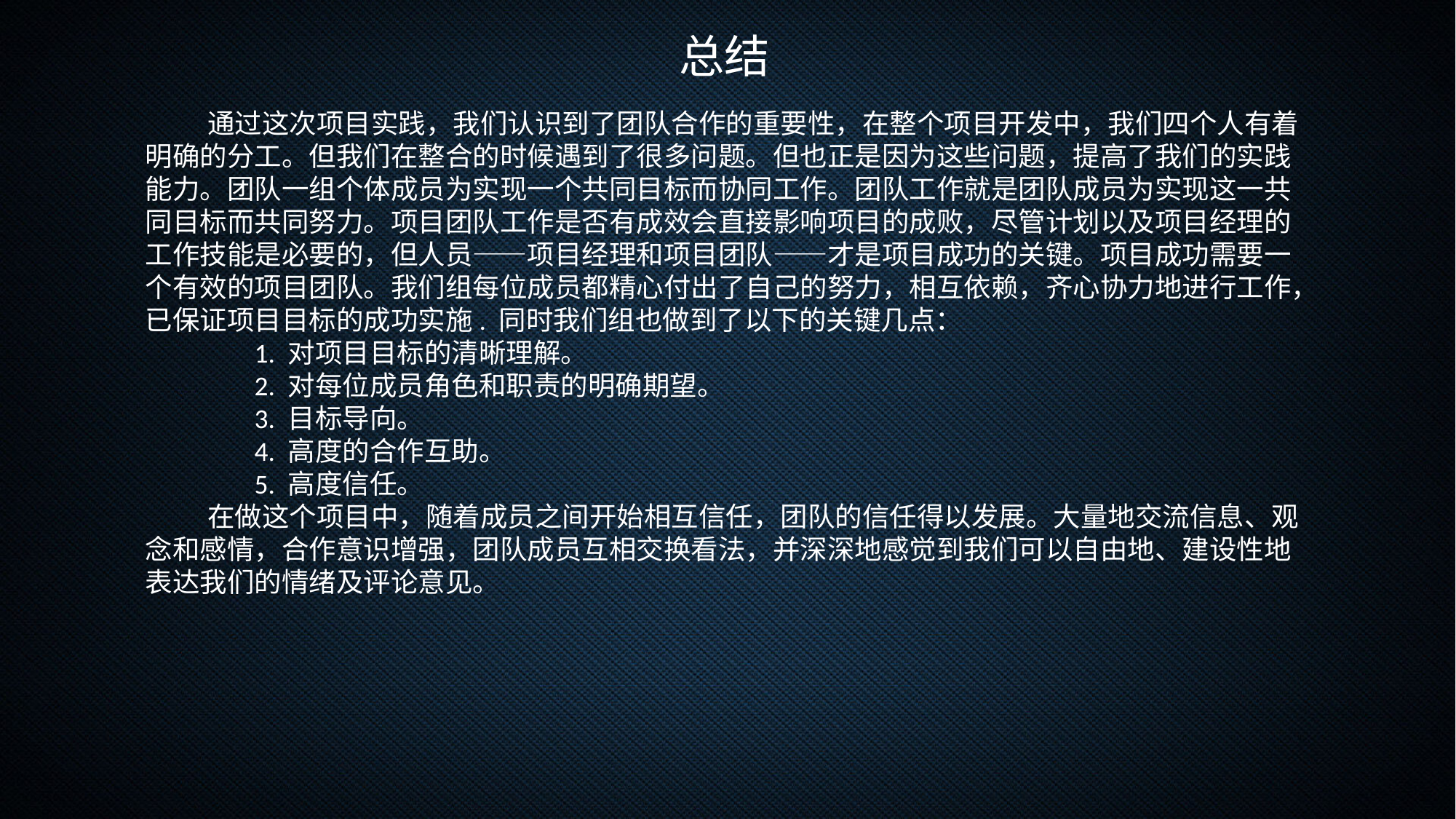

总结
         通过这次项目实践，我们认识到了团队合作的重要性，在整个项目开发中，我们四个人有着明确的分工。但我们在整合的时候遇到了很多问题。但也正是因为这些问题，提高了我们的实践能力。团队一组个体成员为实现一个共同目标而协同工作。团队工作就是团队成员为实现这一共同目标而共同努力。项目团队工作是否有成效会直接影响项目的成败，尽管计划以及项目经理的工作技能是必要的，但人员——项目经理和项目团队——才是项目成功的关键。项目成功需要一个有效的项目团队。我们组每位成员都精心付出了自己的努力，相互依赖，齐心协力地进行工作，已保证项目目标的成功实施. 同时我们组也做到了以下的关键几点：
1. 对项目目标的清晰理解。
2. 对每位成员角色和职责的明确期望。
3. 目标导向。
4. 高度的合作互助。
5. 高度信任。
         在做这个项目中，随着成员之间开始相互信任，团队的信任得以发展。大量地交流信息、观念和感情，合作意识增强，团队成员互相交换看法，并深深地感觉到我们可以自由地、建设性地表达我们的情绪及评论意见。